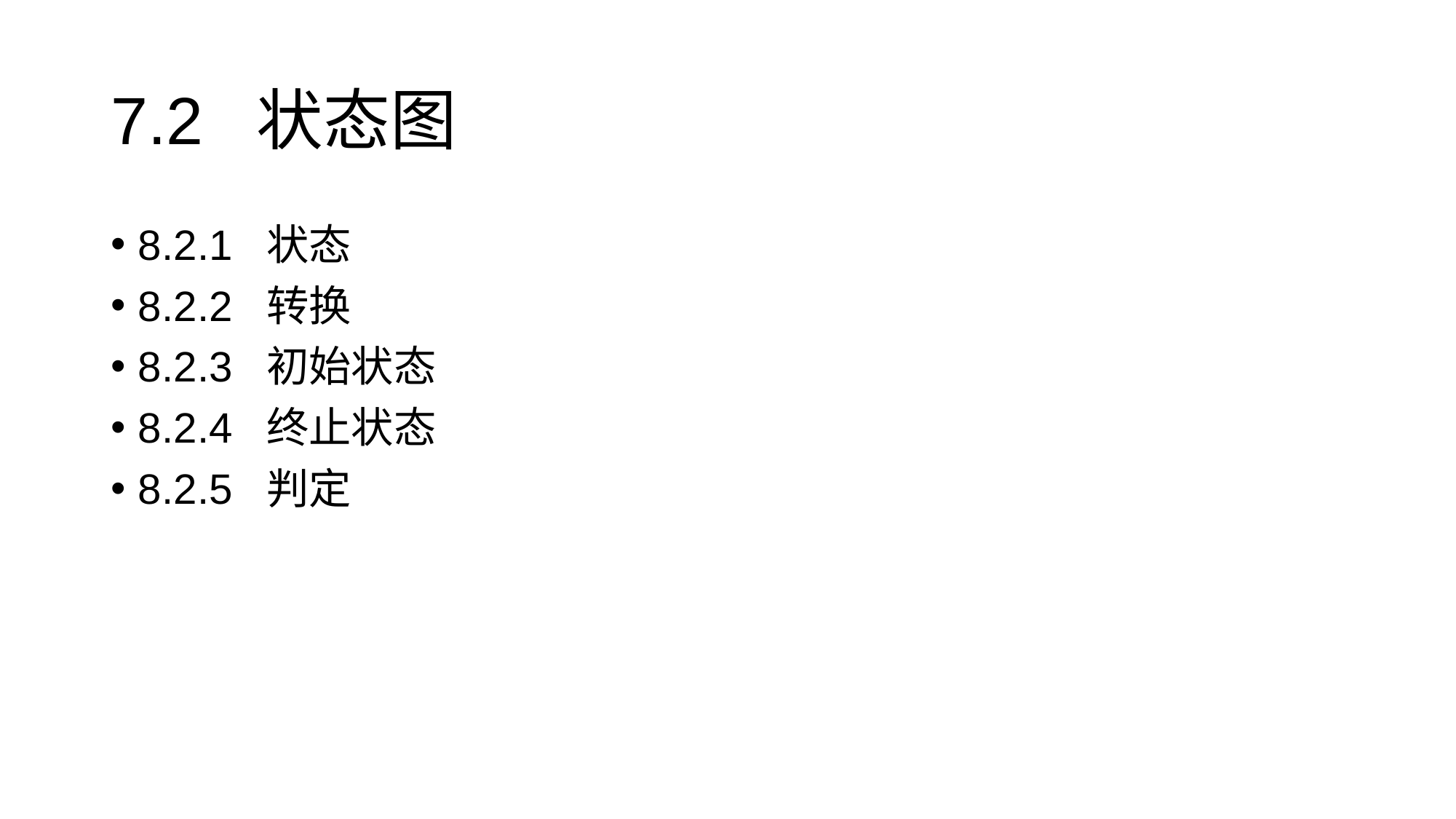

# 7.2  状态图
8.2.1  状态
8.2.2  转换
8.2.3  初始状态
8.2.4  终止状态
8.2.5  判定